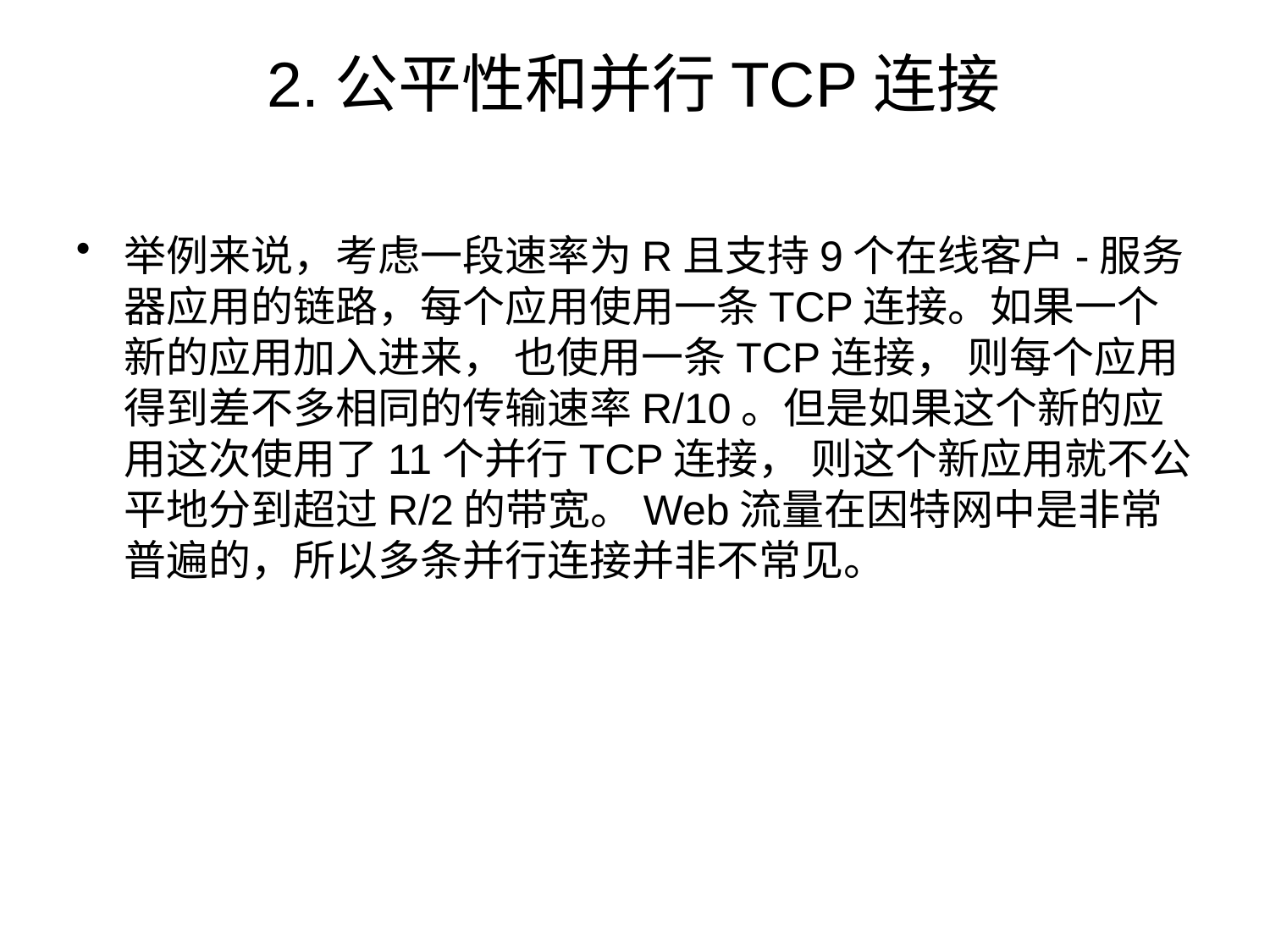

# 2.公平性和并行TCP连接
举例来说，考虑一段速率为R且支持9个在线客户-服务器应用的链路，每个应用使用一条TCP连接。如果一个新的应用加入进来， 也使用一条TCP连接， 则每个应用得到差不多相同的传输速率R/10。但是如果这个新的应用这次使用了11个并行TCP连接， 则这个新应用就不公平地分到超过R/2的带宽。Web流量在因特网中是非常普遍的，所以多条并行连接并非不常见。